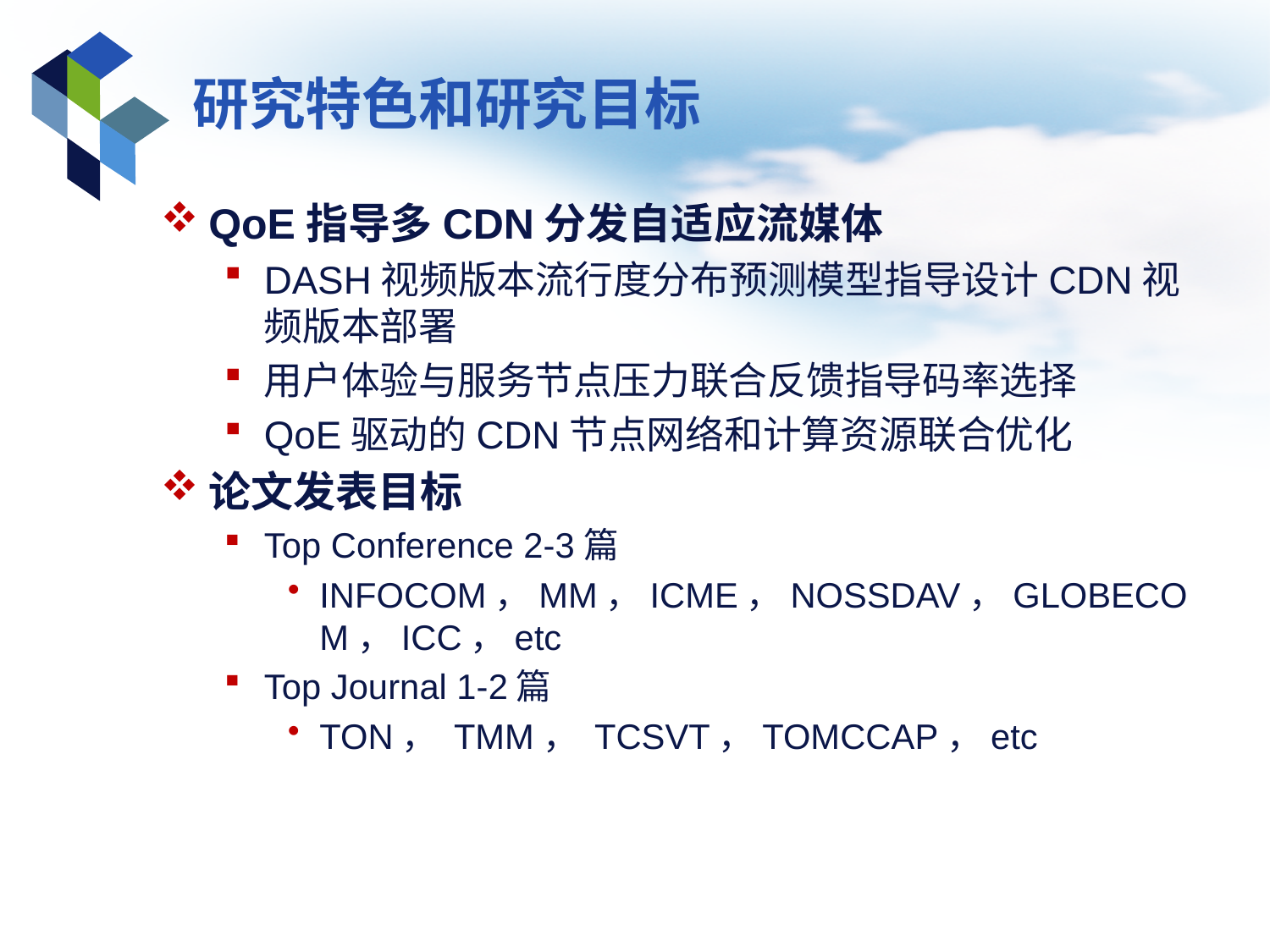

# 研究特色和研究目标
QoE指导多CDN分发自适应流媒体
DASH视频版本流行度分布预测模型指导设计CDN视频版本部署
用户体验与服务节点压力联合反馈指导码率选择
QoE驱动的CDN节点网络和计算资源联合优化
论文发表目标
Top Conference 2-3篇
INFOCOM，MM，ICME，NOSSDAV，GLOBECOM，ICC，etc
Top Journal 1-2篇
TON， TMM， TCSVT，TOMCCAP，etc